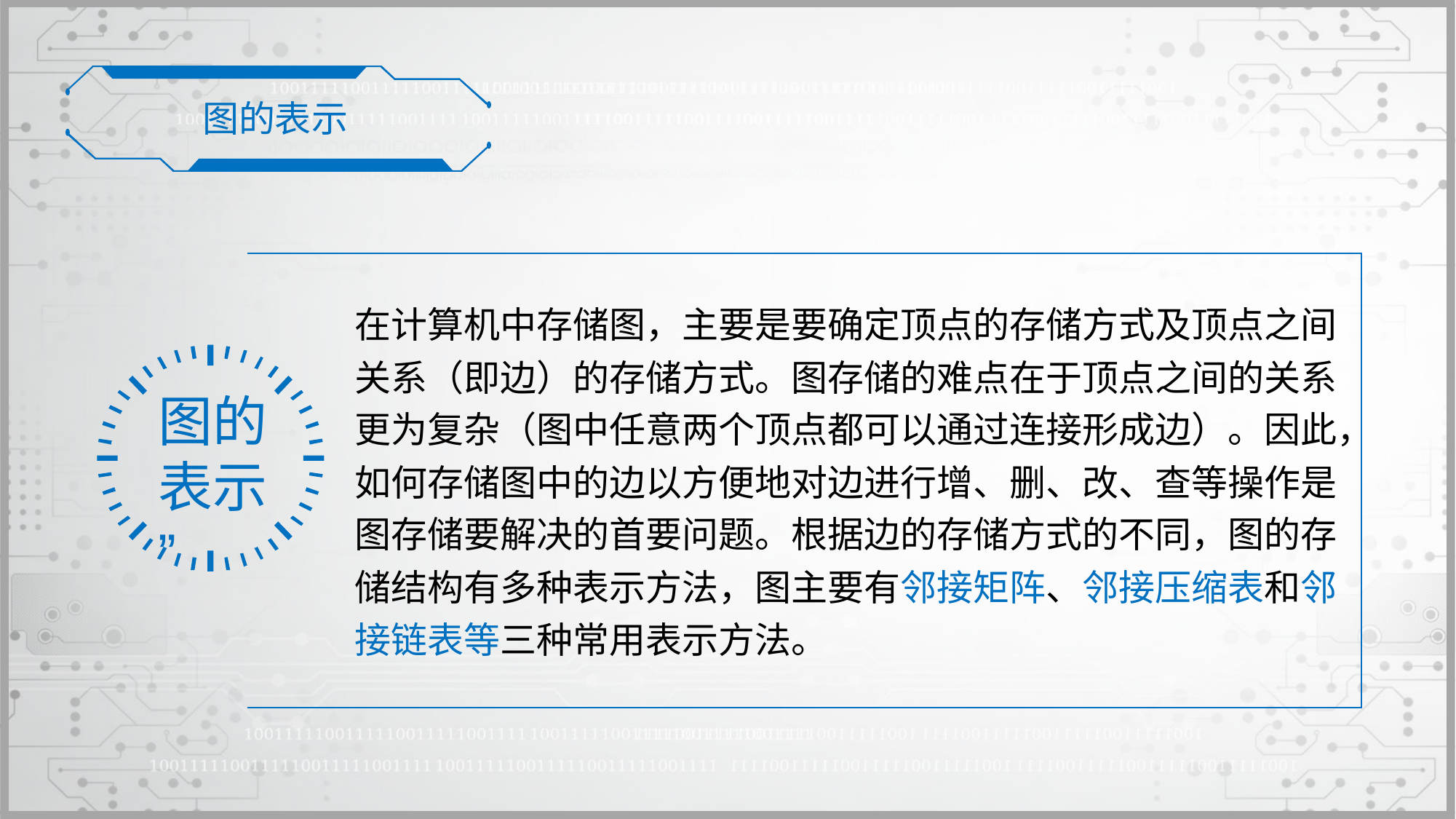

图的表示

在计算机中存储图，主要是要确定顶点的存储方式及顶点之间关系（即边）的存储方式。图存储的难点在于顶点之间的关系更为复杂（图中任意两个顶点都可以通过连接形成边）。因此，如何存储图中的边以方便地对边进行增、删、改、查等操作是图存储要解决的首要问题。根据边的存储方式的不同，图的存储结构有多种表示方法，图主要有邻接矩阵、邻接压缩表和邻接链表等三种常用表示方法。

图的表示
”